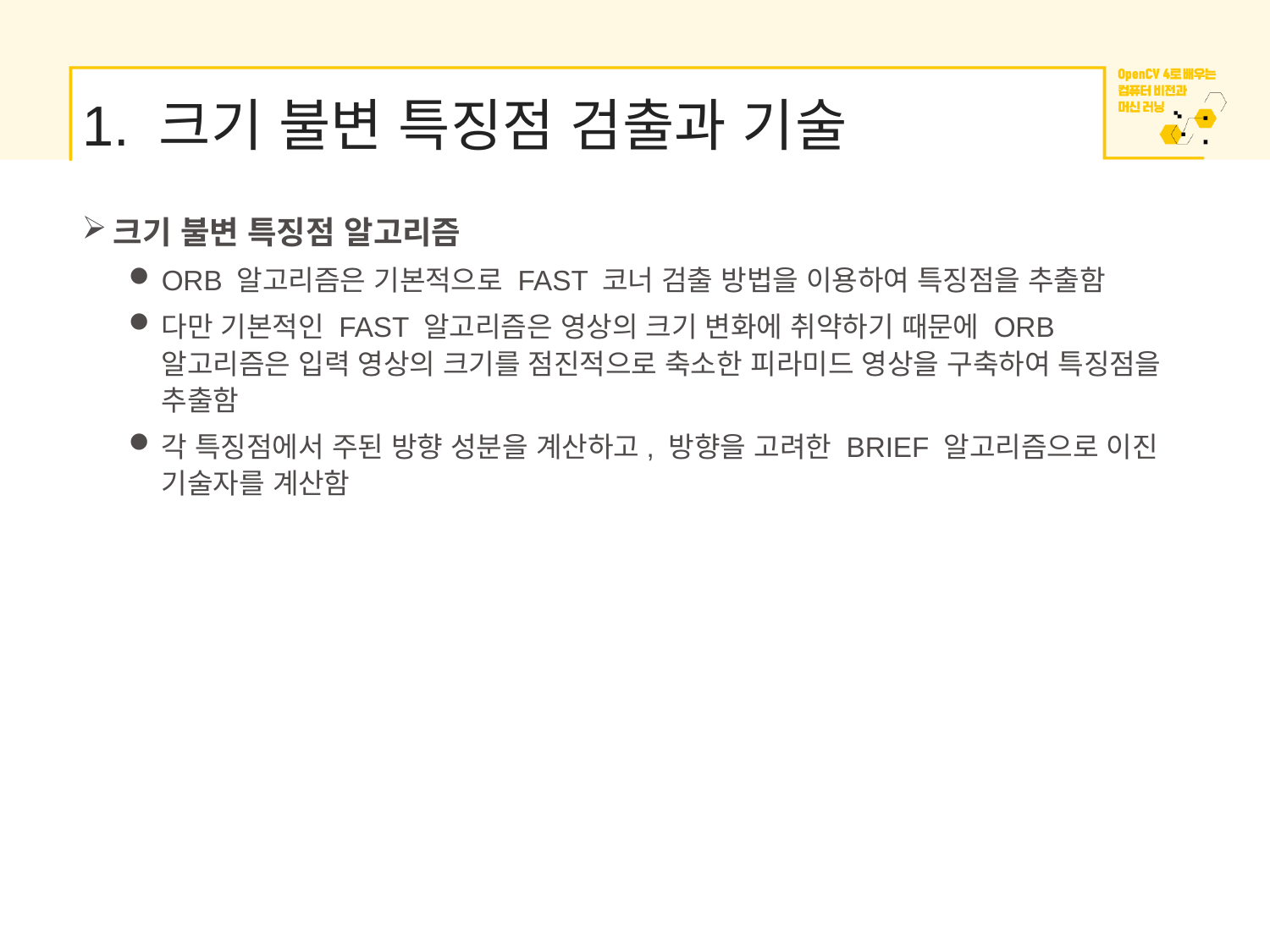

# 1. 크기 불변 특징점 검출과 기술
크기 불변 특징점 알고리즘
ORB 알고리즘은 기본적으로 FAST 코너 검출 방법을 이용하여 특징점을 추출함
다만 기본적인 FAST 알고리즘은 영상의 크기 변화에 취약하기 때문에 ORB 알고리즘은 입력 영상의 크기를 점진적으로 축소한 피라미드 영상을 구축하여 특징점을 추출함
각 특징점에서 주된 방향 성분을 계산하고, 방향을 고려한 BRIEF 알고리즘으로 이진 기술자를 계산함